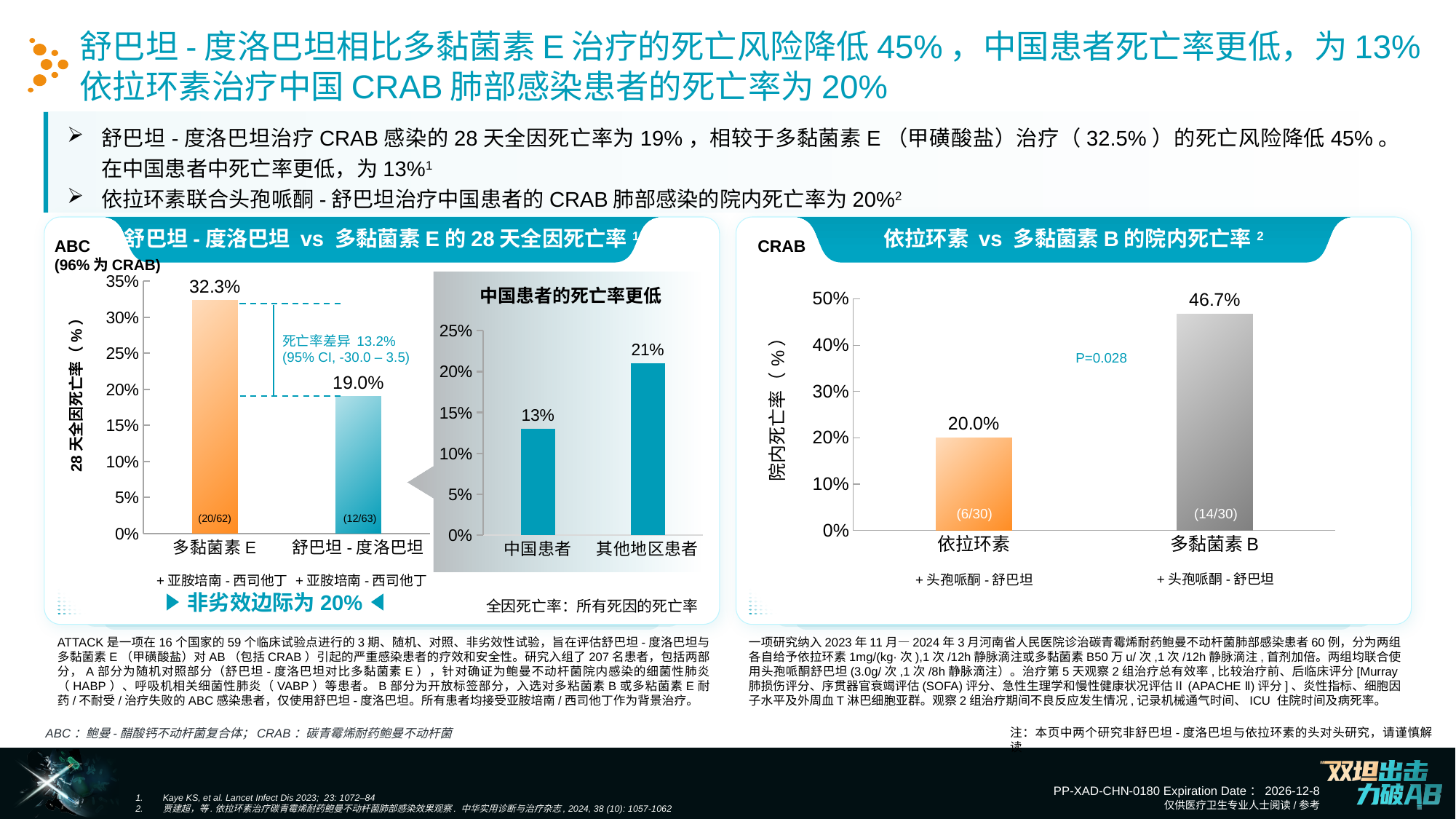

舒巴坦-度洛巴坦相比多黏菌素E治疗的死亡风险降低45%，中国患者死亡率更低，为13%
依拉环素治疗中国CRAB肺部感染患者的死亡率为20%

舒巴坦-度洛巴坦治疗CRAB感染的28天全因死亡率为19%，相较于多黏菌素E（甲磺酸盐）治疗（32.5%）的死亡风险降低45%。在中国患者中死亡率更低，为13%1
依拉环素联合头孢哌酮-舒巴坦治疗中国患者的CRAB肺部感染的院内死亡率为20%2

舒巴坦-度洛巴坦 vs 多黏菌素E的28天全因死亡率1
依拉环素 vs 多黏菌素B的院内死亡率2
ABC
(96%为CRAB)
CRAB

### Chart

| Category | 列1 |
|---|---|
| 多黏菌素E | 0.323 |
| 舒巴坦-度洛巴坦 | 0.19 |
中国患者的死亡率更低

### Chart

| Category | 系列 1 |
|---|---|
| 中国患者 | 0.13 |
| 其他地区患者 | 0.21 |
死亡率差异 13.2%
(95% CI, -30.0 – 3.5)
28天全因死亡率（%）
(12/63)
(20/62)

### Chart

| Category | 列1 |
|---|---|
| 依拉环素 | 0.2 |
| 多黏菌素B | 0.467 |
P=0.028
(6/30)
(14/30)
+头孢哌酮-舒巴坦
+头孢哌酮-舒巴坦
+亚胺培南-西司他丁
+亚胺培南-西司他丁
非劣效边际为20%

全因死亡率：所有死因的死亡率
ATTACK是一项在16个国家的59个临床试验点进行的3期、随机、对照、非劣效性试验，旨在评估舒巴坦-度洛巴坦与多黏菌素E（甲磺酸盐）对AB（包括CRAB）引起的严重感染患者的疗效和安全性。研究入组了207名患者，包括两部分，A部分为随机对照部分（舒巴坦-度洛巴坦对比多黏菌素E），针对确证为鲍曼不动杆菌院内感染的细菌性肺炎（HABP）、呼吸机相关细菌性肺炎（VABP）等患者。B部分为开放标签部分，入选对多粘菌素B或多粘菌素E耐药/不耐受/治疗失败的ABC感染患者，仅使用舒巴坦-度洛巴坦。所有患者均接受亚胺培南/西司他丁作为背景治疗。
一项研究纳入2023年11月—2024年3月河南省人民医院诊治碳青霉烯耐药鲍曼不动杆菌肺部感染患者60例，分为两组各自给予依拉环素1mg/(kg·次),1次/12h静脉滴注或多黏菌素B50万u/次,1次/12h静脉滴注,首剂加倍。两组均联合使用头孢哌酮舒巴坦(3.0g/次,1次/8h静脉滴注）。治疗第5天观察2组治疗总有效率,比较治疗前、后临床评分[Murray肺损伤评分、序贯器官衰竭评估(SOFA)评分、急性生理学和慢性健康状况评估Ⅱ(APACHE Ⅱ)评分]、炎性指标、细胞因子水平及外周血T淋巴细胞亚群。观察2组治疗期间不良反应发生情况,记录机械通气时间、ICU 住院时间及病死率。
注：本页中两个研究非舒巴坦-度洛巴坦与依拉环素的头对头研究，请谨慎解读
ABC：鲍曼-醋酸钙不动杆菌复合体；CRAB：碳青霉烯耐药鲍曼不动杆菌
Kaye KS, et al. Lancet Infect Dis 2023;  23: 1072–84
贾建超，等.依拉环素治疗碳青霉烯耐药鲍曼不动杆菌肺部感染效果观察. 中华实用诊断与治疗杂志, 2024, 38 (10): 1057-1062